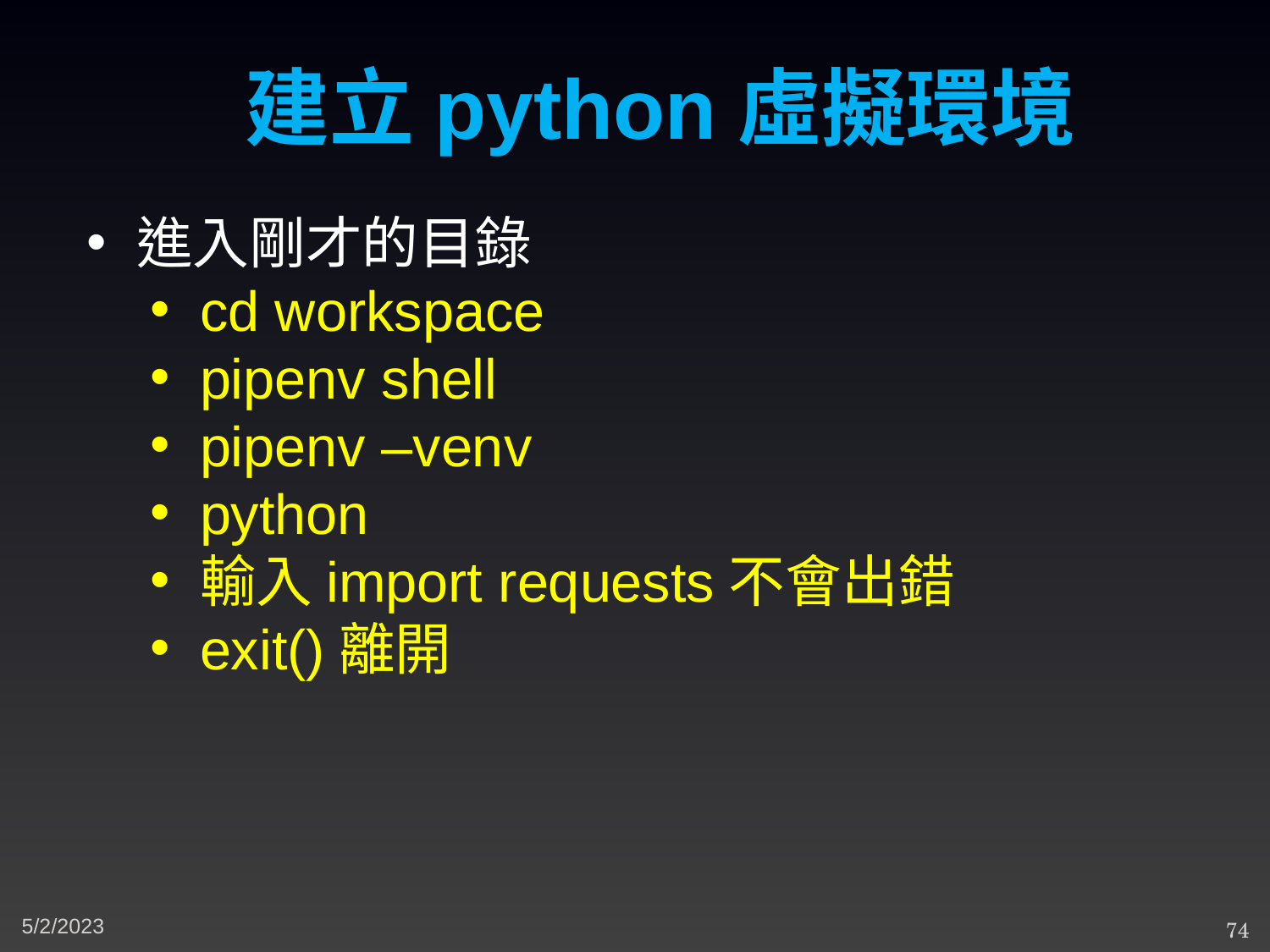

建立python虛擬環境
進入剛才的目錄
cd workspace
pipenv shell
pipenv –venv
python
輸入import requests不會出錯
exit()離開
5/2/2023
74